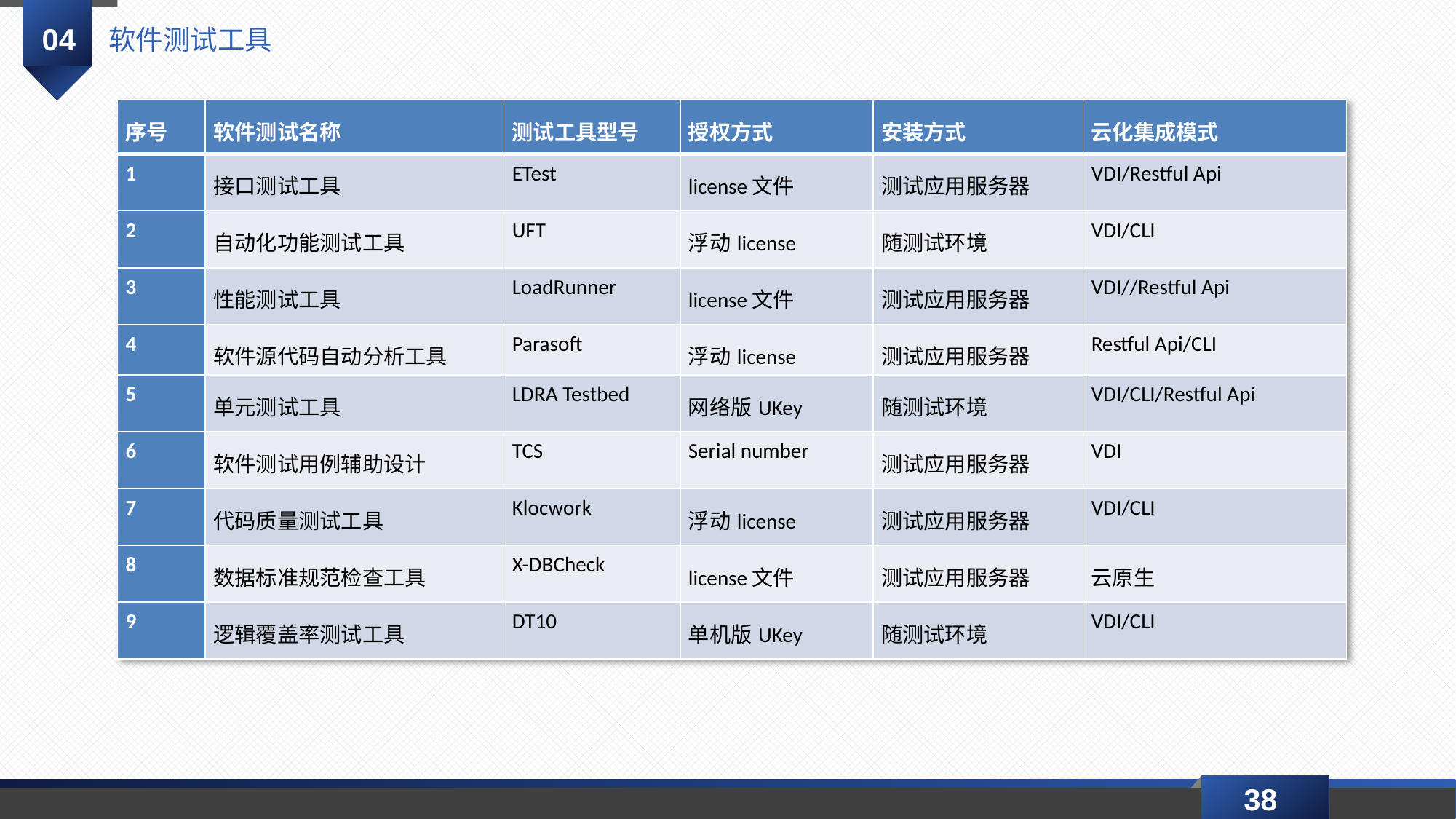

04
软件测试工具
| 序号 | 软件测试名称 | 测试工具型号 | 授权方式 | 安装方式 | 云化集成模式 |
| --- | --- | --- | --- | --- | --- |
| 1 | 接口测试工具 | ETest | license文件 | 测试应用服务器 | VDI/Restful Api |
| 2 | 自动化功能测试工具 | UFT | 浮动license | 随测试环境 | VDI/CLI |
| 3 | 性能测试工具 | LoadRunner | license文件 | 测试应用服务器 | VDI//Restful Api |
| 4 | 软件源代码自动分析工具 | Parasoft | 浮动license | 测试应用服务器 | Restful Api/CLI |
| 5 | 单元测试工具 | LDRA Testbed | 网络版UKey | 随测试环境 | VDI/CLI/Restful Api |
| 6 | 软件测试用例辅助设计 | TCS | Serial number | 测试应用服务器 | VDI |
| 7 | 代码质量测试工具 | Klocwork | 浮动license | 测试应用服务器 | VDI/CLI |
| 8 | 数据标准规范检查工具 | X-DBCheck | license文件 | 测试应用服务器 | 云原生 |
| 9 | 逻辑覆盖率测试工具 | DT10 | 单机版UKey | 随测试环境 | VDI/CLI |

38